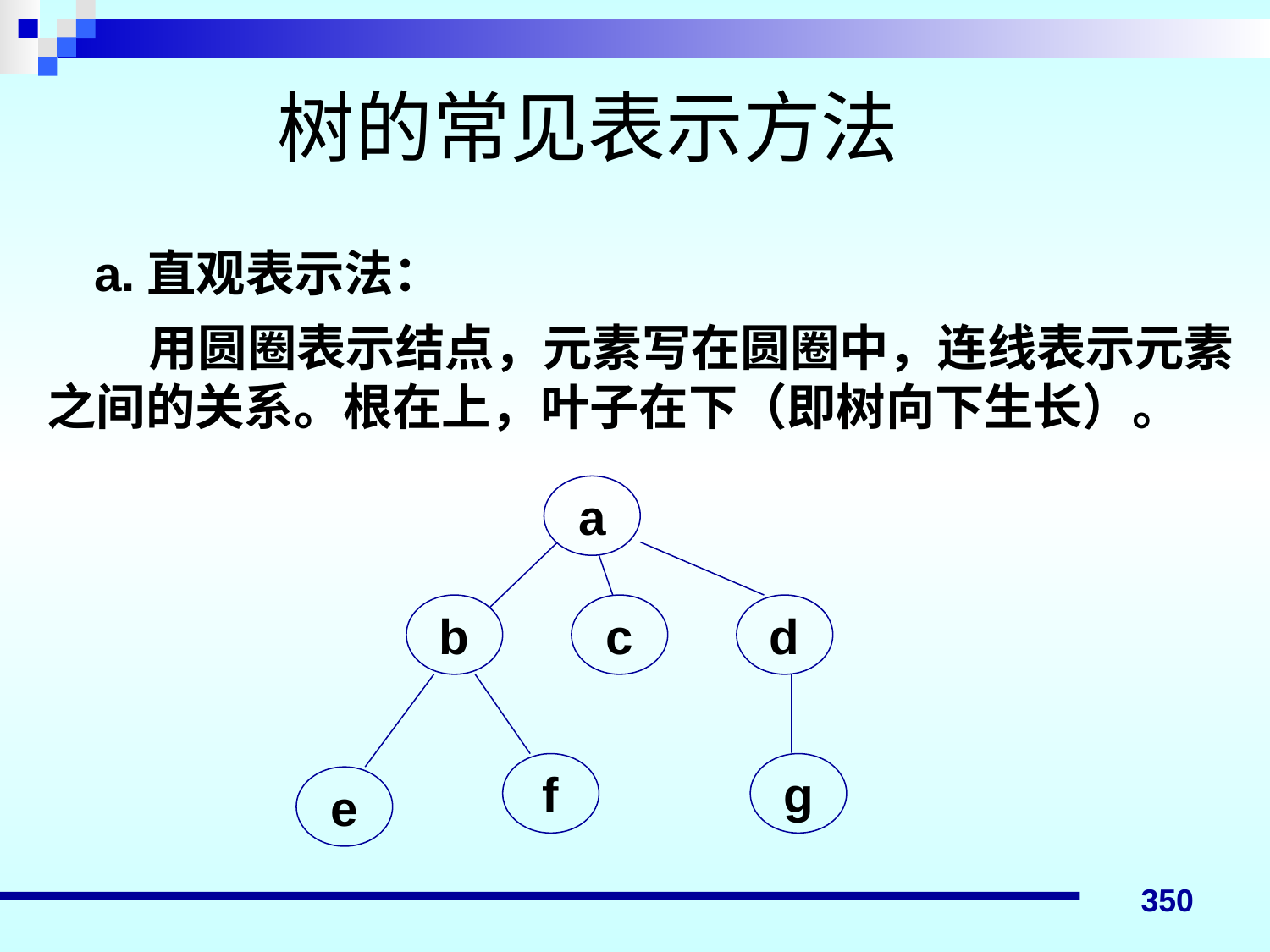

树的常见表示方法
a.直观表示法：
        用圆圈表示结点，元素写在圆圈中，连线表示元素之间的关系。根在上，叶子在下（即树向下生长）。
a

b
c
d

f
g
e
350